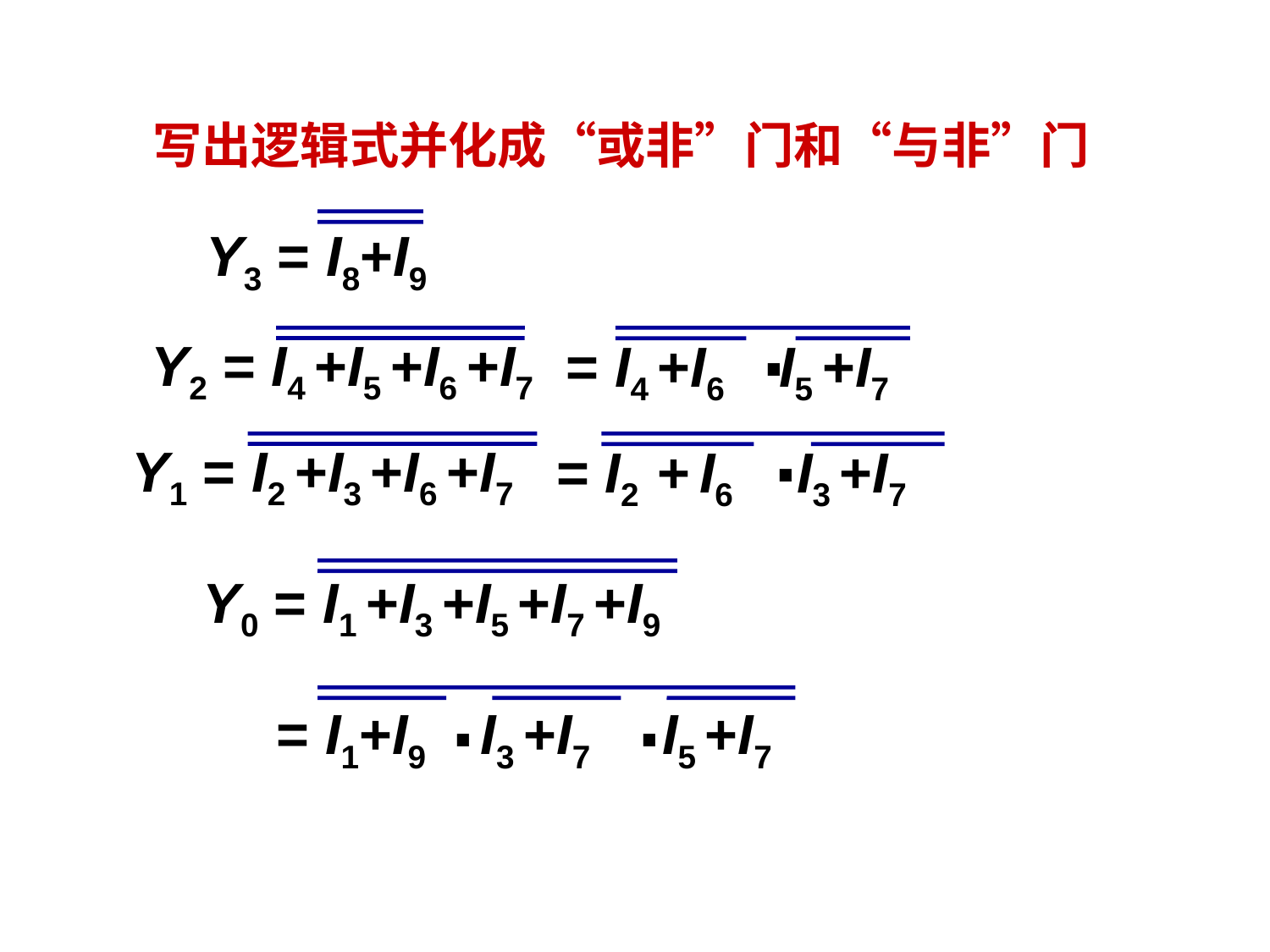

写出逻辑式并化成“或非”门和“与非”门

Y3 = I8+I9
.
 = I4 +I6      I5 +I7

Y2 = I4 +I5 +I6 +I7

.
 = I2  + I6       I3 +I7

Y1 = I2 +I3 +I6 +I7

Y0 = I1 +I3 +I5 +I7 +I9

.
.

  = I1+I9      I3 +I7     I5 +I7